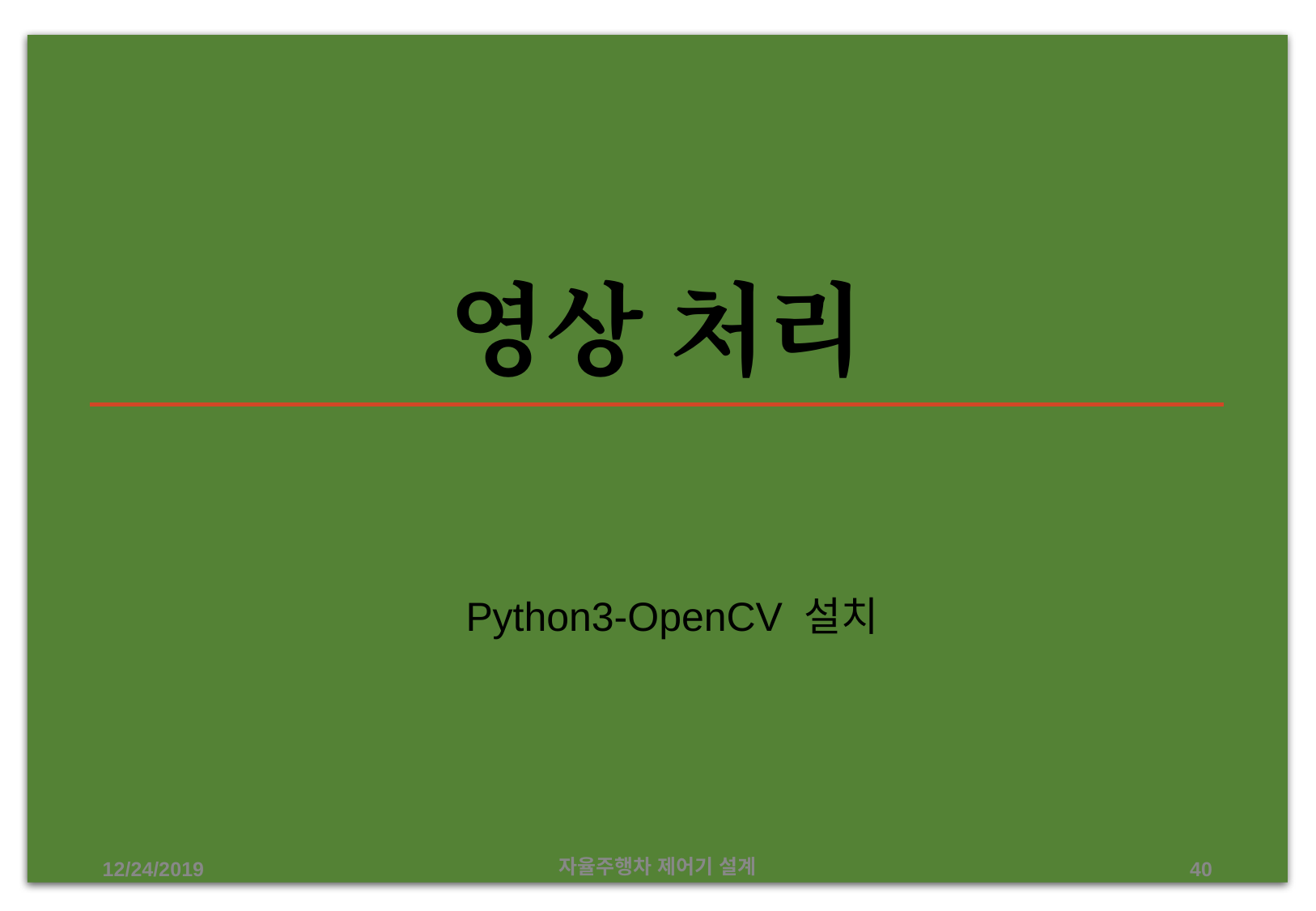

# 영상 처리
Python3-OpenCV 설치
12/24/2019
자율주행차 제어기 설계
40